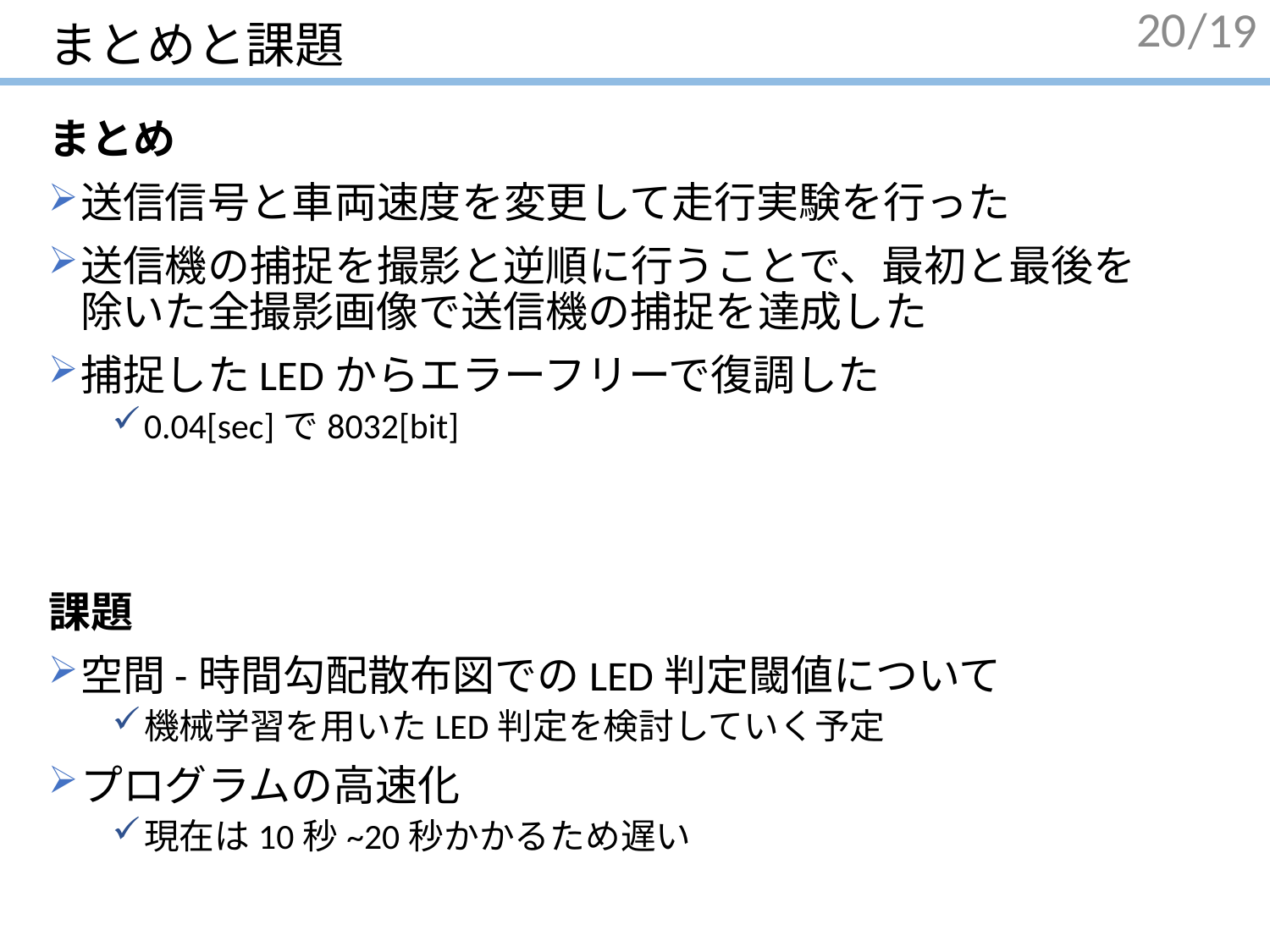

# まとめと課題
20
まとめ
送信信号と車両速度を変更して走行実験を行った
送信機の捕捉を撮影と逆順に行うことで、最初と最後を　　除いた全撮影画像で送信機の捕捉を達成した
捕捉したLEDからエラーフリーで復調した
0.04[sec]で8032[bit]

課題
空間-時間勾配散布図でのLED判定閾値について
機械学習を用いたLED判定を検討していく予定
プログラムの高速化
現在は10秒~20秒かかるため遅い